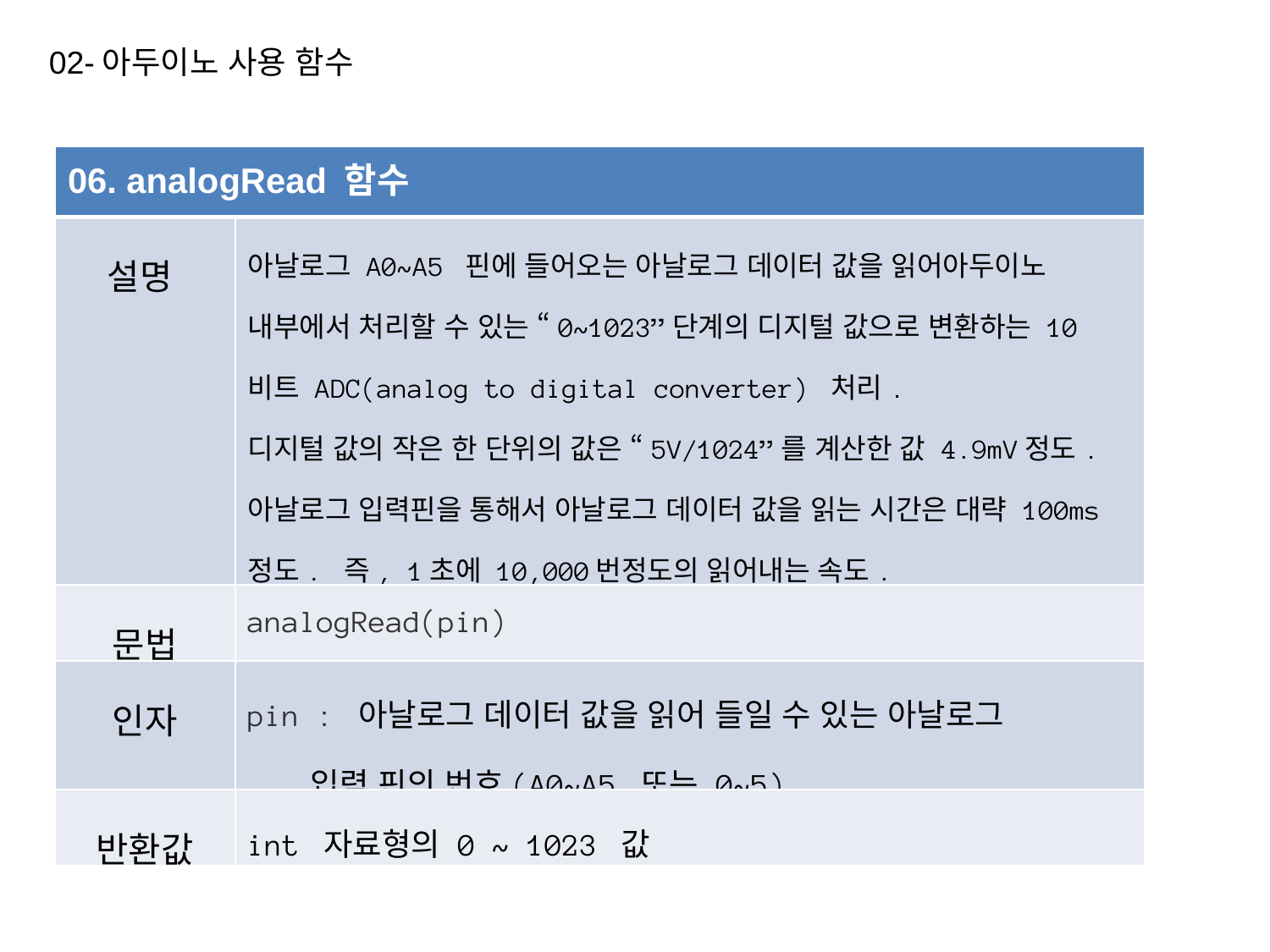

02-아두이노 사용 함수
| 06. analogRead 함수 |  |
| --- | --- |
| 설명 | 아날로그 A0~A5 핀에 들어오는 아날로그 데이터 값을 읽어아두이노 내부에서 처리할 수 있는 “0~1023”단계의 디지털 값으로 변환하는 10비트 ADC(analog to digital converter) 처리. 디지털 값의 작은 한 단위의 값은 “5V/1024”를 계산한 값 4.9mV정도. 아날로그 입력핀을 통해서 아날로그 데이터 값을 읽는 시간은 대략 100ms정도. 즉, 1초에 10,000번정도의 읽어내는 속도. 참고로 pinMode() 함수에서 입력모드로 설정 필요없음. |
| 문법 | analogRead(pin) |
| 인자 | pin : 아날로그 데이터 값을 읽어 들일 수 있는 아날로그 입력 핀의 번호(A0~A5 또는 0~5) |
| 반환값 | int 자료형의 0 ~ 1023 값 |